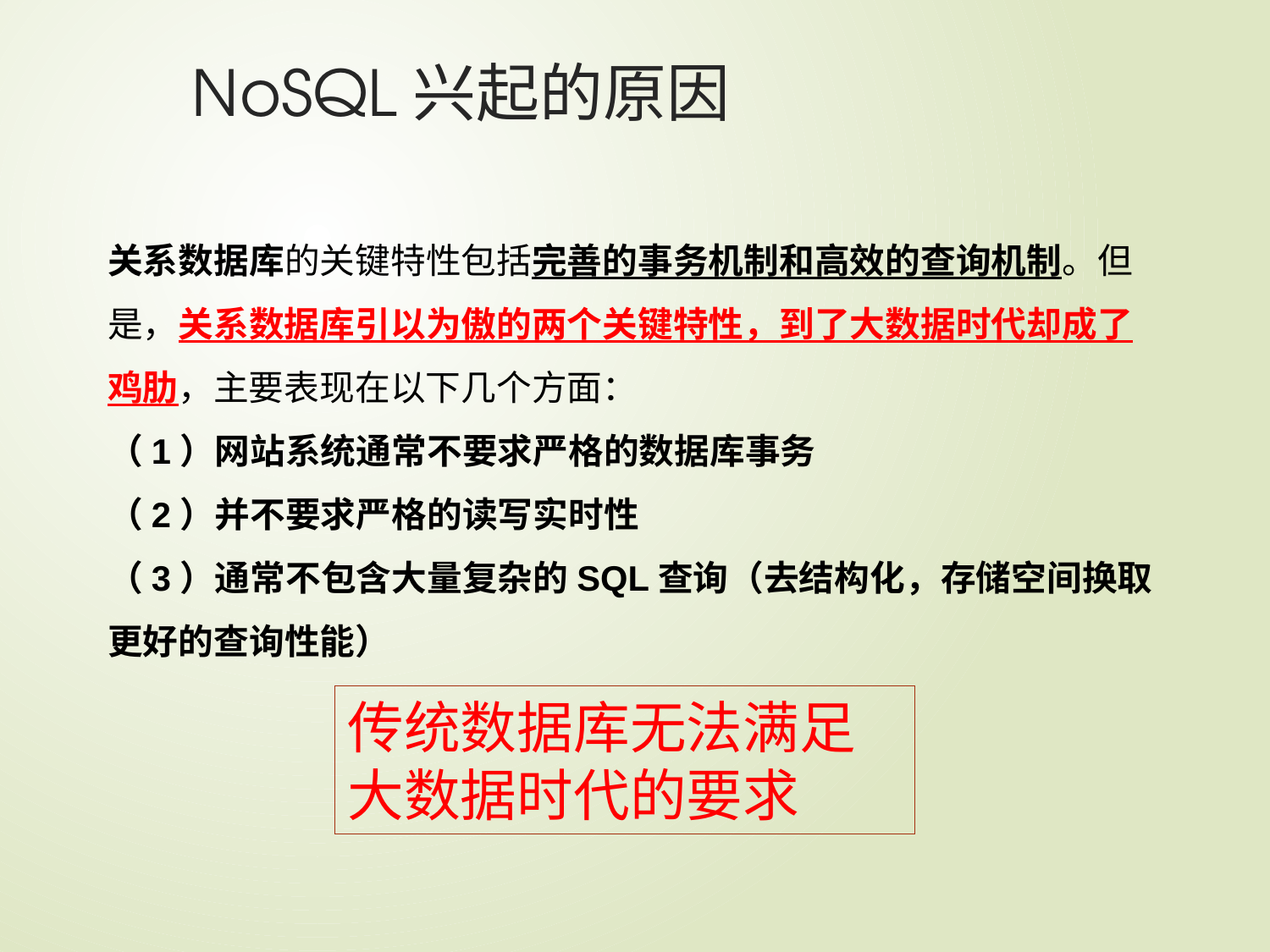

NoSQL兴起的原因
关系数据库的关键特性包括完善的事务机制和高效的查询机制。但是，关系数据库引以为傲的两个关键特性，到了大数据时代却成了鸡肋，主要表现在以下几个方面：
（1）网站系统通常不要求严格的数据库事务
（2）并不要求严格的读写实时性
（3）通常不包含大量复杂的SQL查询（去结构化，存储空间换取更好的查询性能）
传统数据库无法满足大数据时代的要求